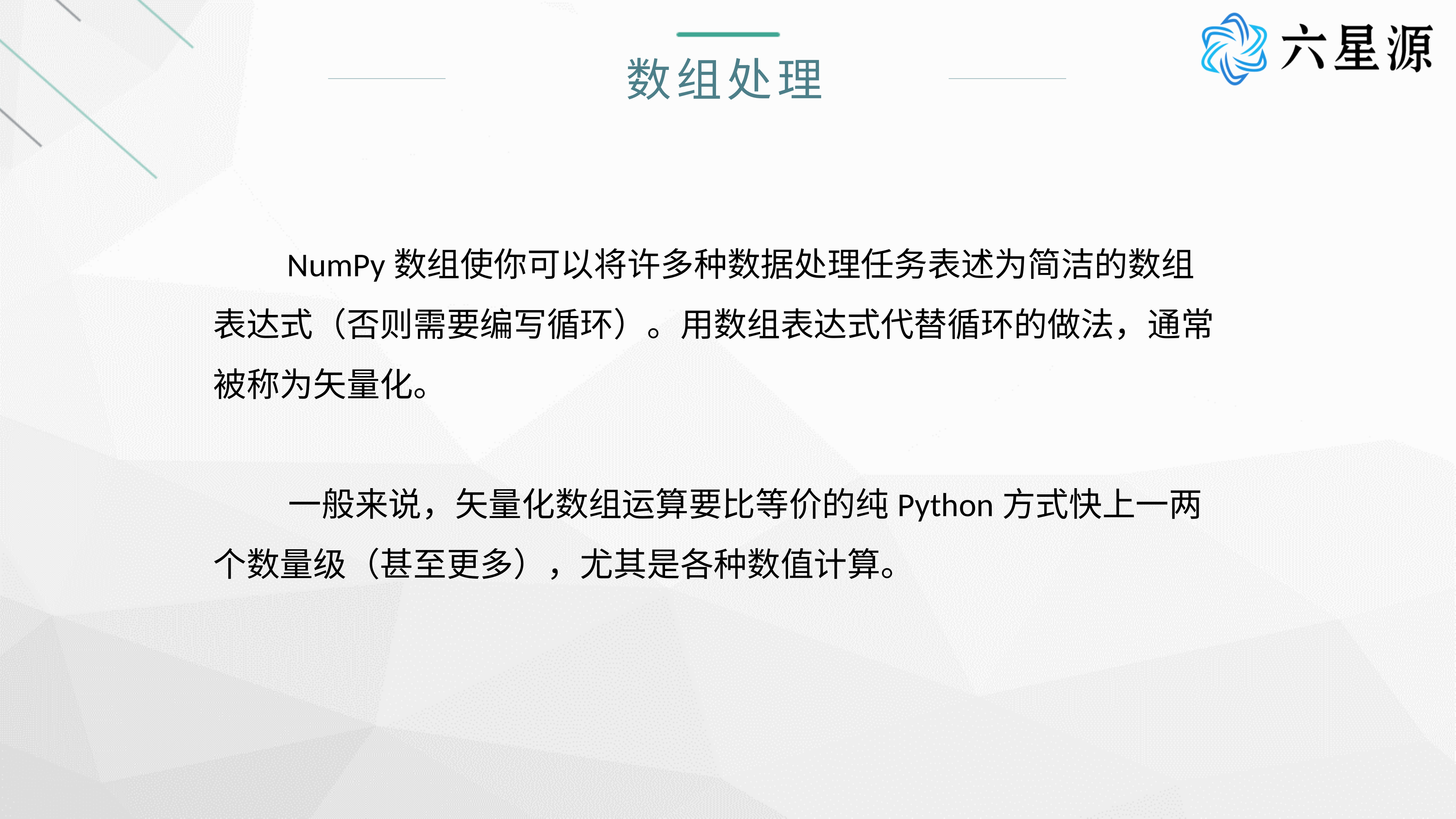

数组处理

          NumPy数组使你可以将许多种数据处理任务表述为简洁的数组表达式（否则需要编写循环）。用数组表达式代替循环的做法，通常被称为矢量化。

         一般来说，矢量化数组运算要比等价的纯Python方式快上一两个数量级（甚至更多），尤其是各种数值计算。